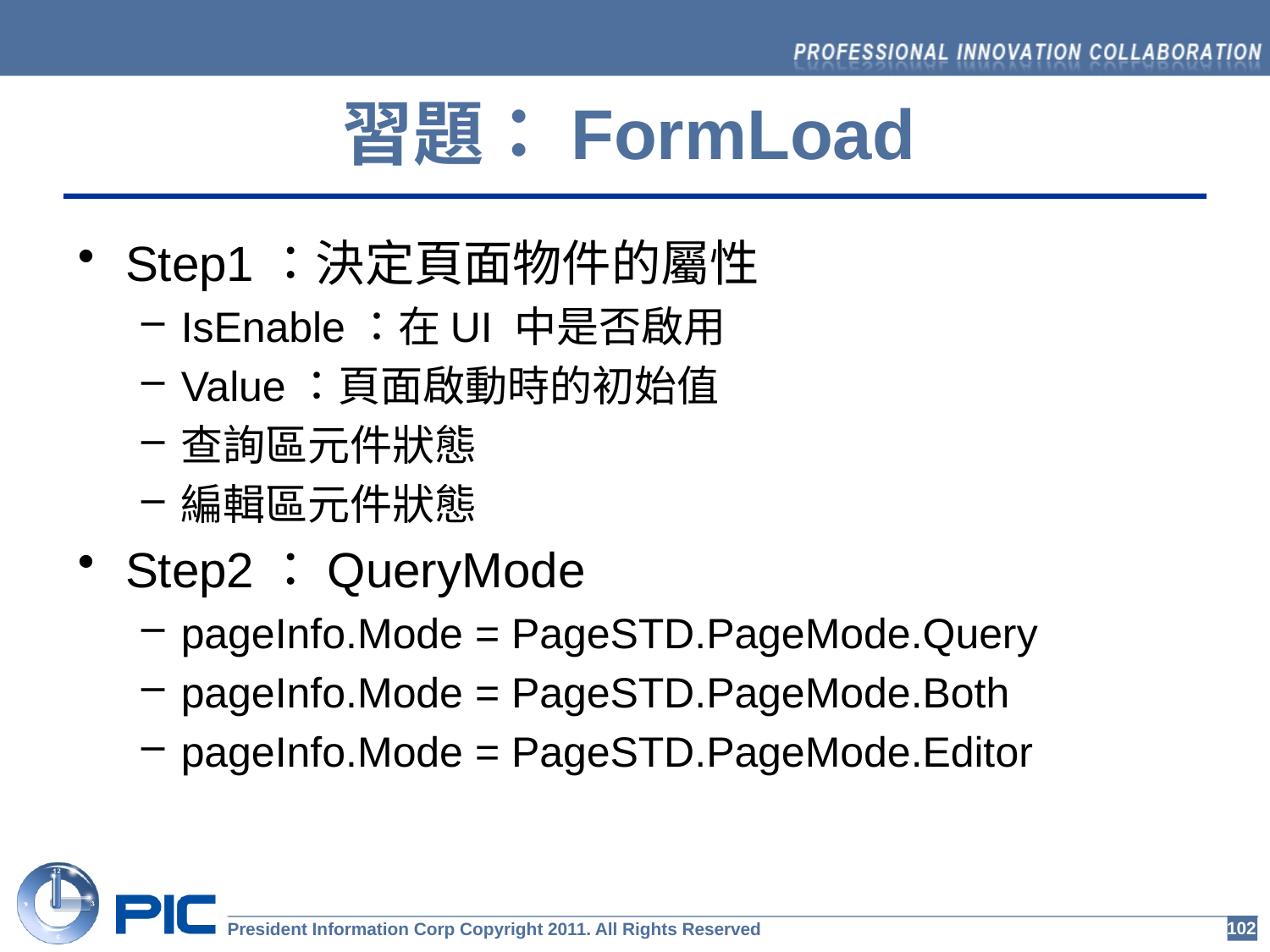

習題：FormLoad

Step1：決定頁面物件的屬性
IsEnable：在UI 中是否啟用
Value：頁面啟動時的初始值
查詢區元件狀態
編輯區元件狀態
Step2：QueryMode
pageInfo.Mode = PageSTD.PageMode.Query
pageInfo.Mode = PageSTD.PageMode.Both
pageInfo.Mode = PageSTD.PageMode.Editor